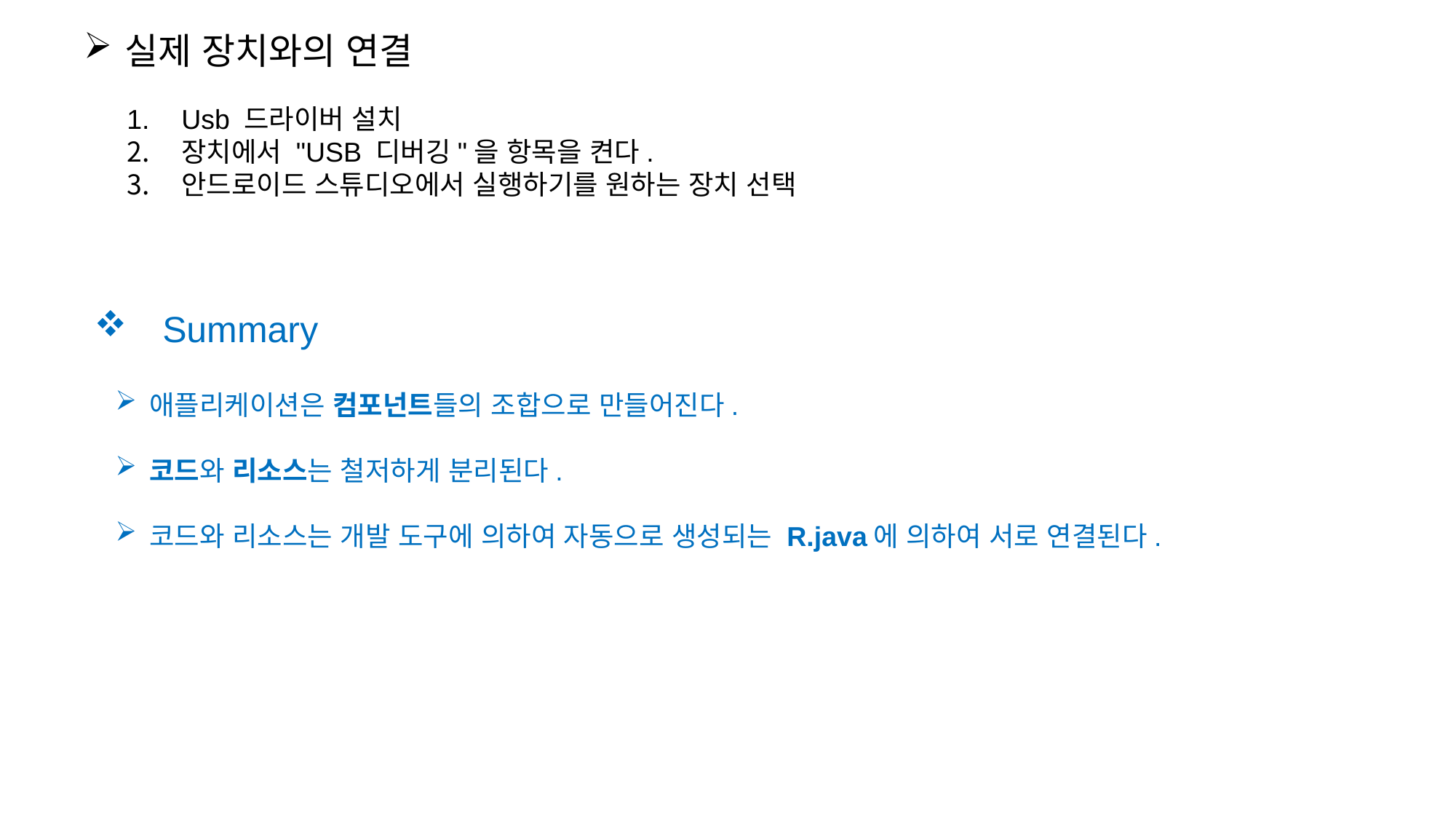

실제 장치와의 연결
Usb 드라이버 설치
장치에서 "USB 디버깅"을 항목을 켠다.
안드로이드 스튜디오에서 실행하기를 원하는 장치 선택
Summary
애플리케이션은 컴포넌트들의 조합으로 만들어진다.

코드와 리소스는 철저하게 분리된다.

코드와 리소스는 개발 도구에 의하여 자동으로 생성되는 R.java에 의하여 서로 연결된다.